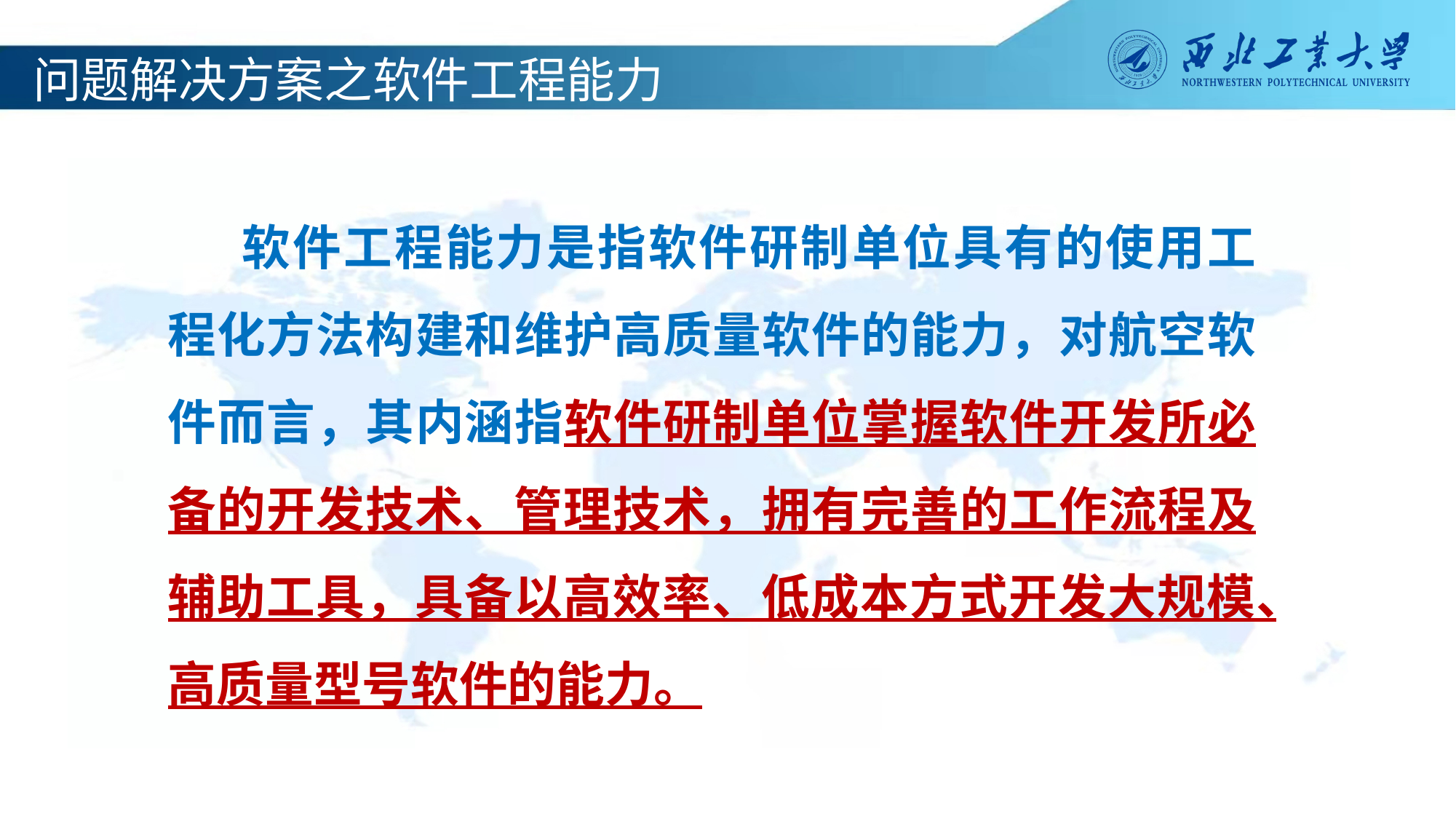

问题解决方案之软件工程能力
软件工程能力是指软件研制单位具有的使用工程化方法构建和维护高质量软件的能力，对航空软件而言，其内涵指软件研制单位掌握软件开发所必备的开发技术、管理技术，拥有完善的工作流程及辅助工具，具备以高效率、低成本方式开发大规模、高质量型号软件的能力。